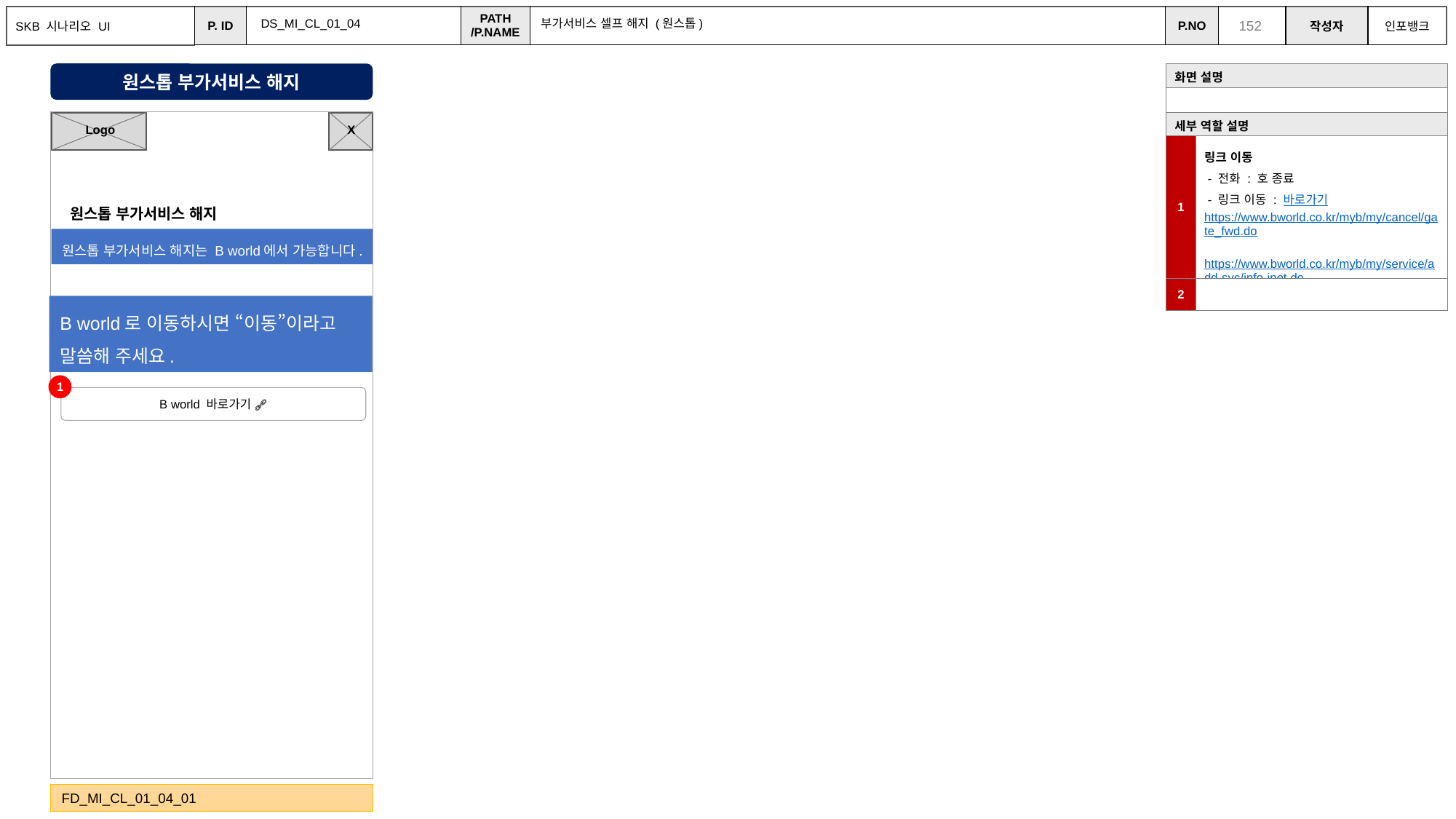

DS_MI_CL_01_04
부가서비스 셀프 해지 (원스톱)
원스톱 부가서비스 해지
| 화면 설명 |  |
| --- | --- |
|  |  |
| 세부 역할 설명 |  |
| 1 | 링크 이동 - 전화 : 호 종료 - 링크 이동 : 바로가기 https://www.bworld.co.kr/myb/my/cancel/gate\_fwd.do https://www.bworld.co.kr/myb/my/service/add-svc/info-inet.do |
| 2 |  |

X

Logo
원스톱 부가서비스 해지
원스톱 부가서비스 해지는 B world에서 가능합니다.
B world로 이동하시면 “이동”이라고 말씀해 주세요.
1

B world 바로가기 🔗
FD_MI_CL_01_04_01